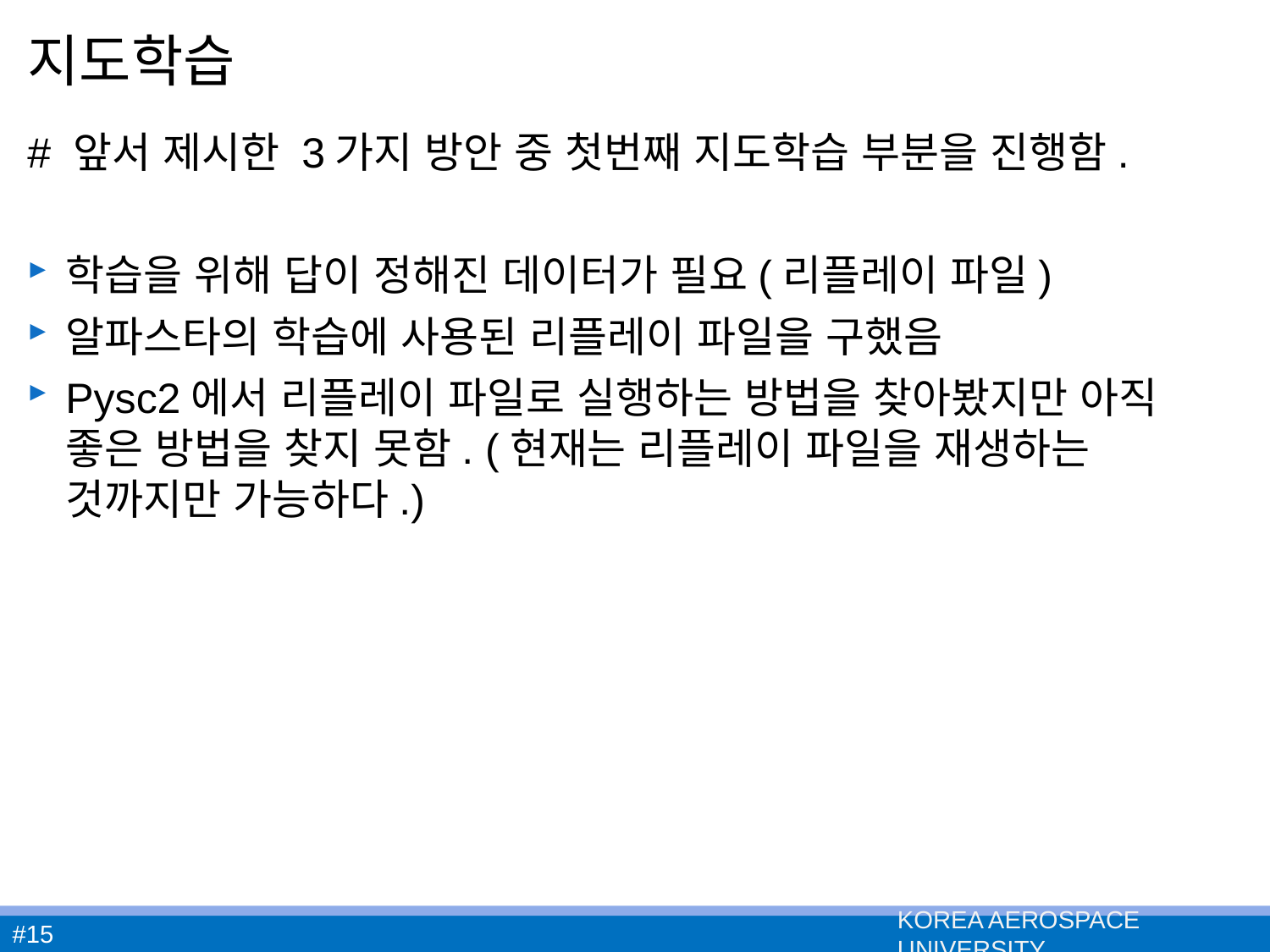

# 지도학습
# 앞서 제시한 3가지 방안 중 첫번째 지도학습 부분을 진행함.

학습을 위해 답이 정해진 데이터가 필요(리플레이 파일)
알파스타의 학습에 사용된 리플레이 파일을 구했음
Pysc2에서 리플레이 파일로 실행하는 방법을 찾아봤지만 아직 좋은 방법을 찾지 못함. (현재는 리플레이 파일을 재생하는 것까지만 가능하다.)
#15